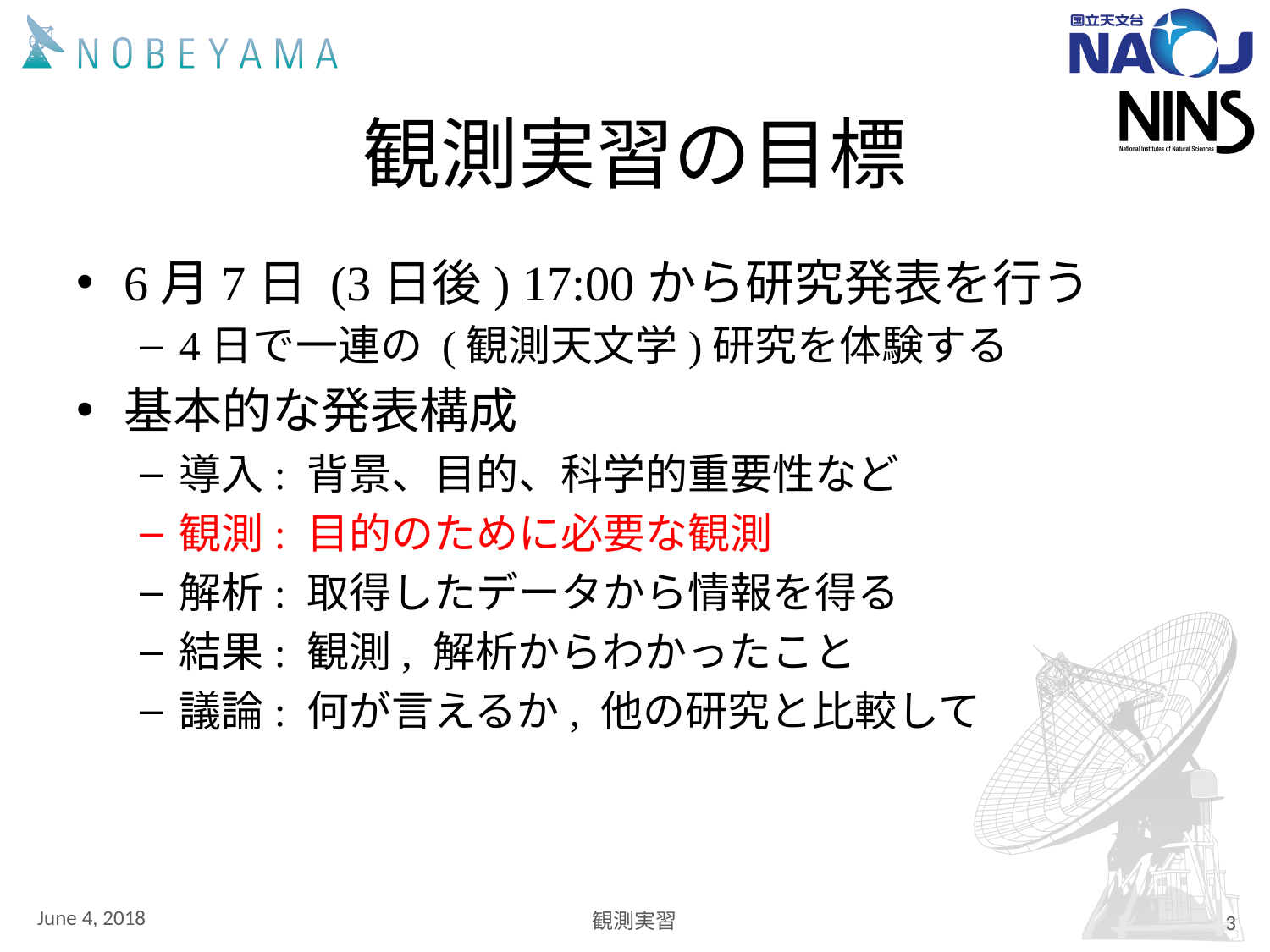

# 観測実習の目標
6月7日 (3日後) 17:00から研究発表を行う
4日で一連の (観測天文学)研究を体験する
基本的な発表構成
導入: 背景、目的、科学的重要性など
観測: 目的のために必要な観測
解析: 取得したデータから情報を得る
結果: 観測, 解析からわかったこと
議論: 何が言えるか, 他の研究と比較して
June 4, 2018
観測実習
3